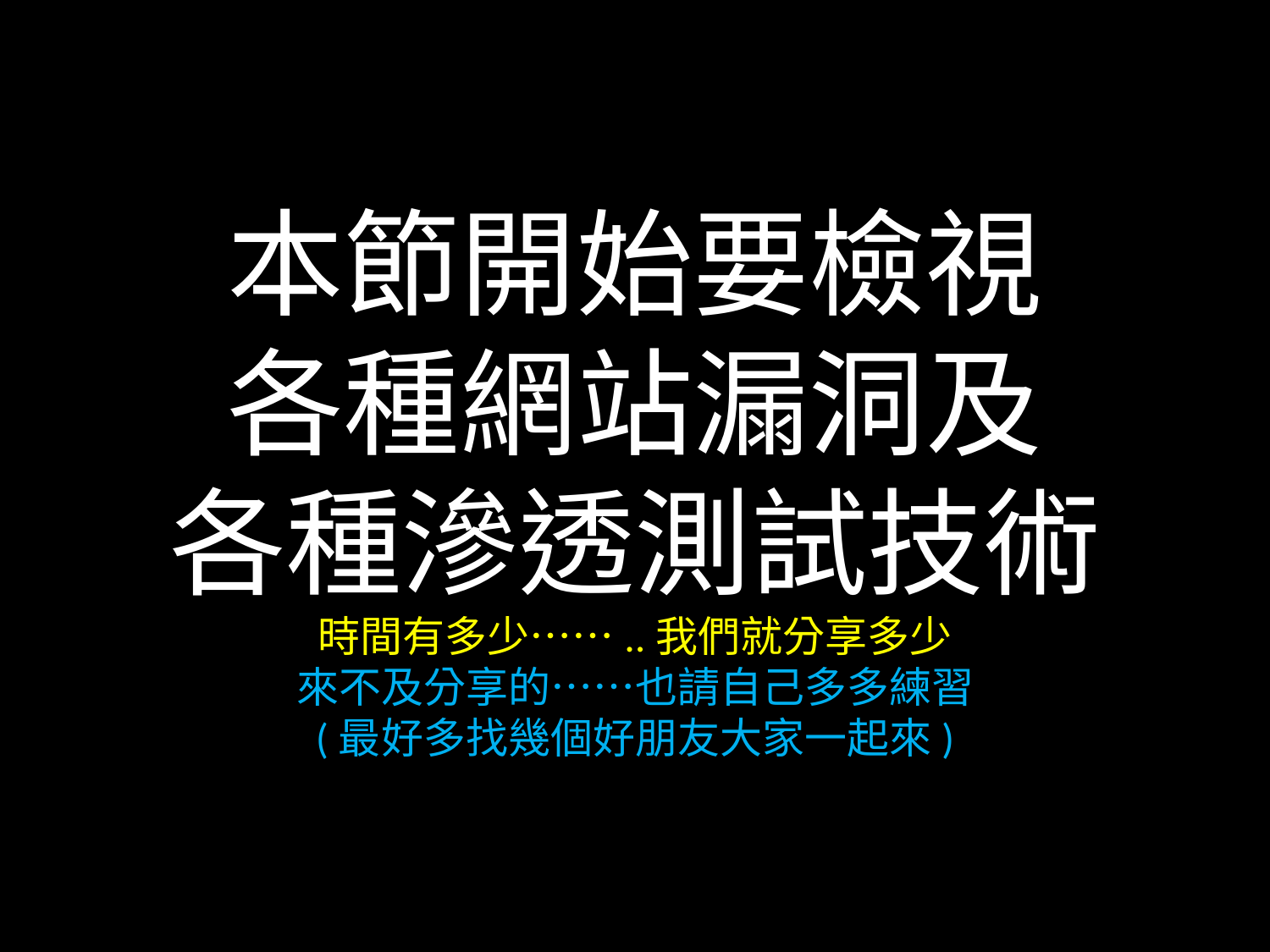

本節開始要檢視
各種網站漏洞及
各種滲透測試技術
時間有多少……..我們就分享多少
來不及分享的……也請自己多多練習
(最好多找幾個好朋友大家一起來)
#